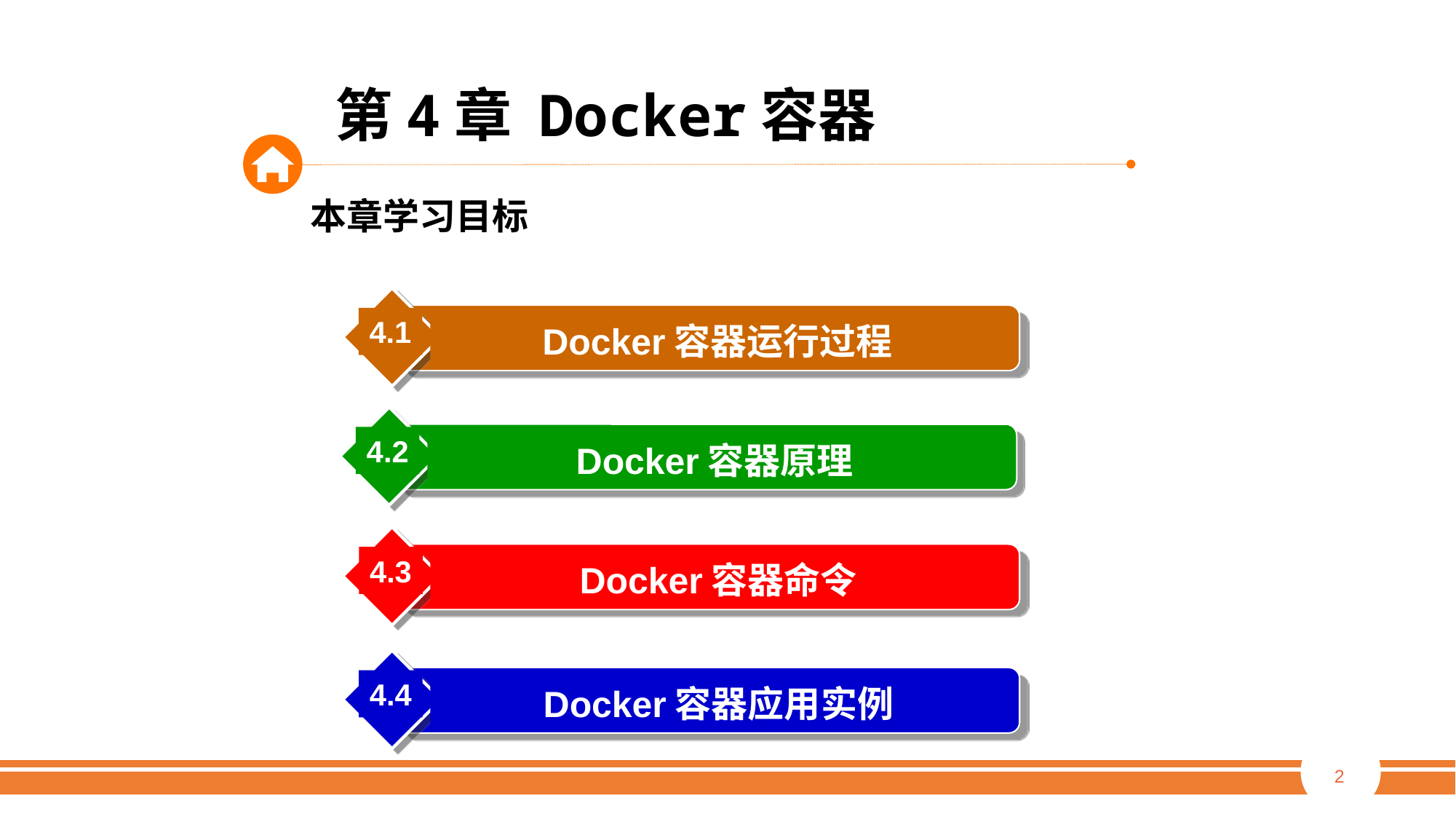

第4章 Docker容器

本章学习目标

4.1
Docker容器运行过程

4.2
Docker容器原理

4.3
Docker容器命令

4.4
Docker容器应用实例
2